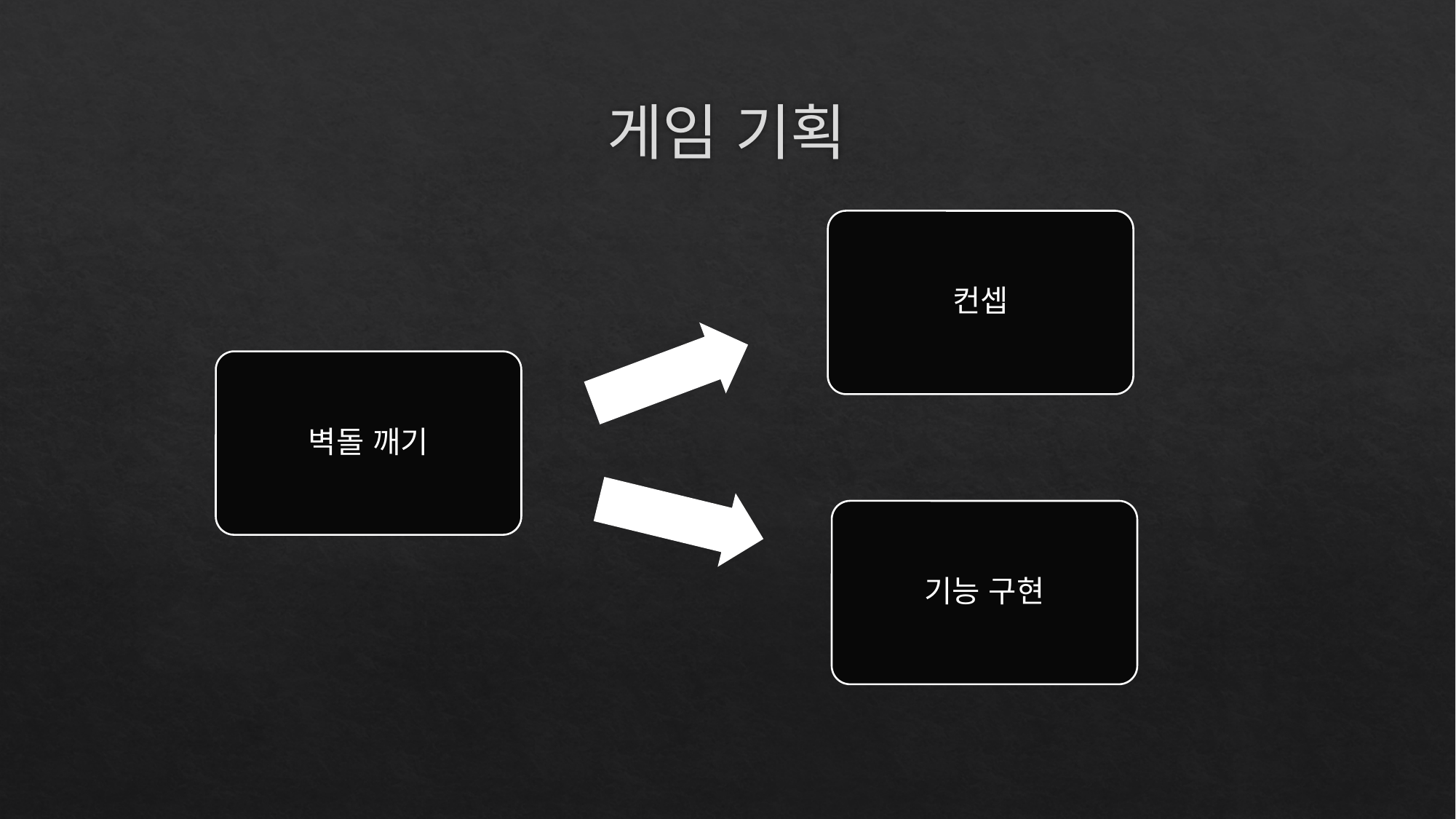

# 게임 기획

컨셉

벽돌 깨기

기능 구현